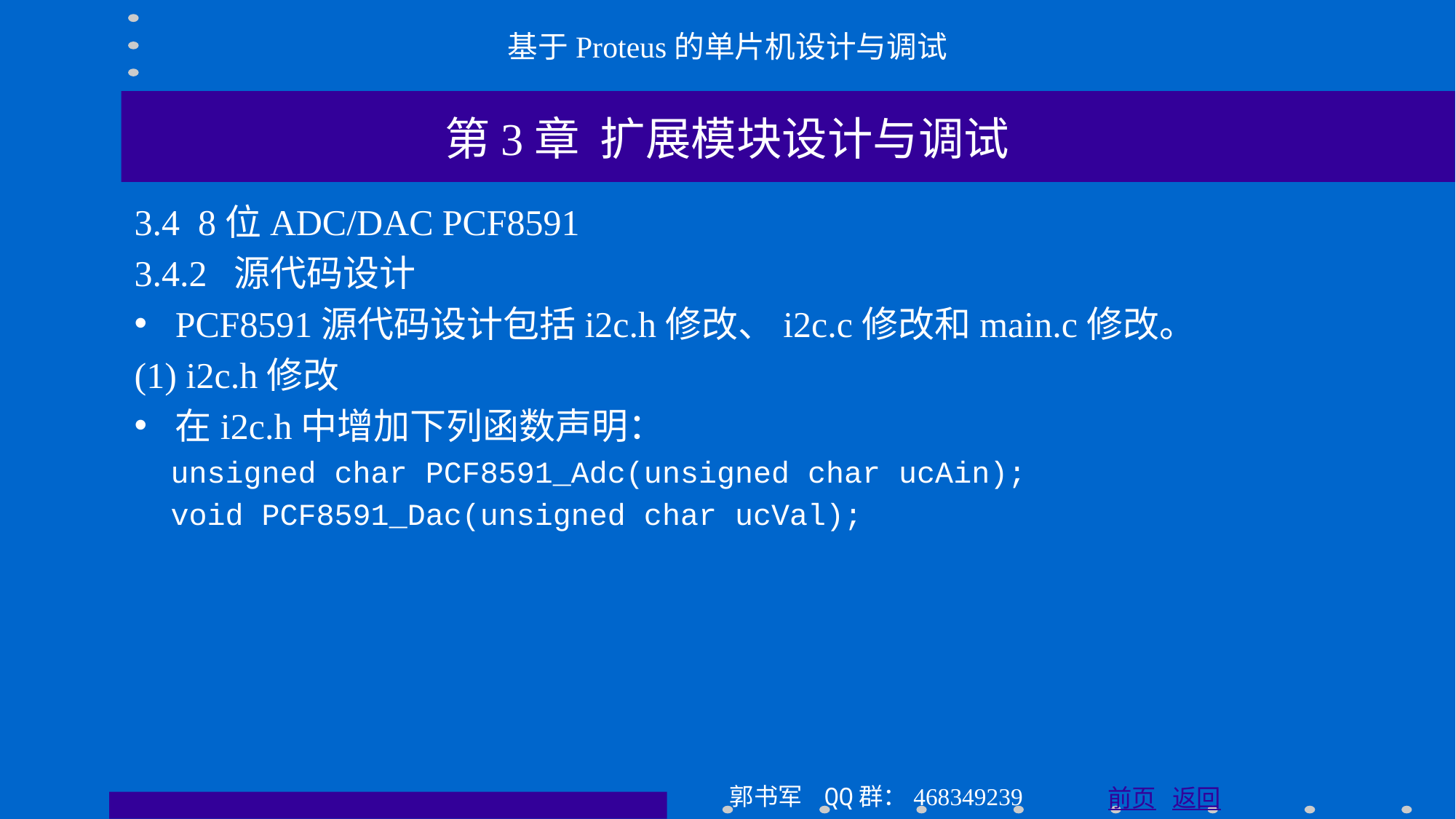

基于Proteus的单片机设计与调试
第3章  扩展模块设计与调试
3.4  8位ADC/DAC PCF8591
3.4.2  源代码设计
PCF8591源代码设计包括i2c.h修改、i2c.c修改和main.c修改。
(1) i2c.h修改
在i2c.h中增加下列函数声明：
  unsigned char PCF8591_Adc(unsigned char ucAin);
  void PCF8591_Dac(unsigned char ucVal);

郭书军   QQ群：468349239
前页   返回